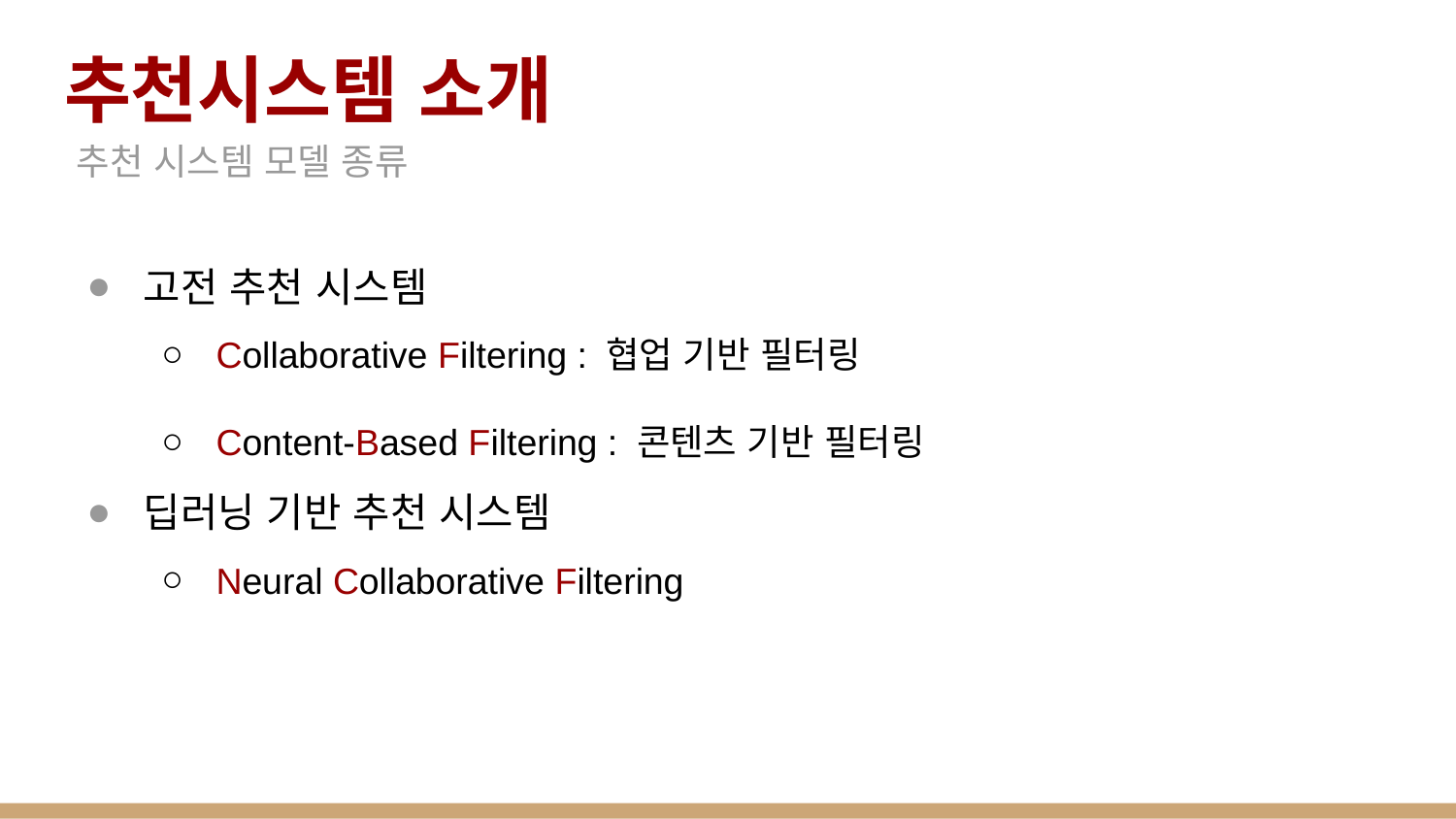

# 추천시스템 소개
추천 시스템 모델 종류
고전 추천 시스템
Collaborative Filtering : 협업 기반 필터링
Content-Based Filtering : 콘텐츠 기반 필터링
딥러닝 기반 추천 시스템
Neural Collaborative Filtering